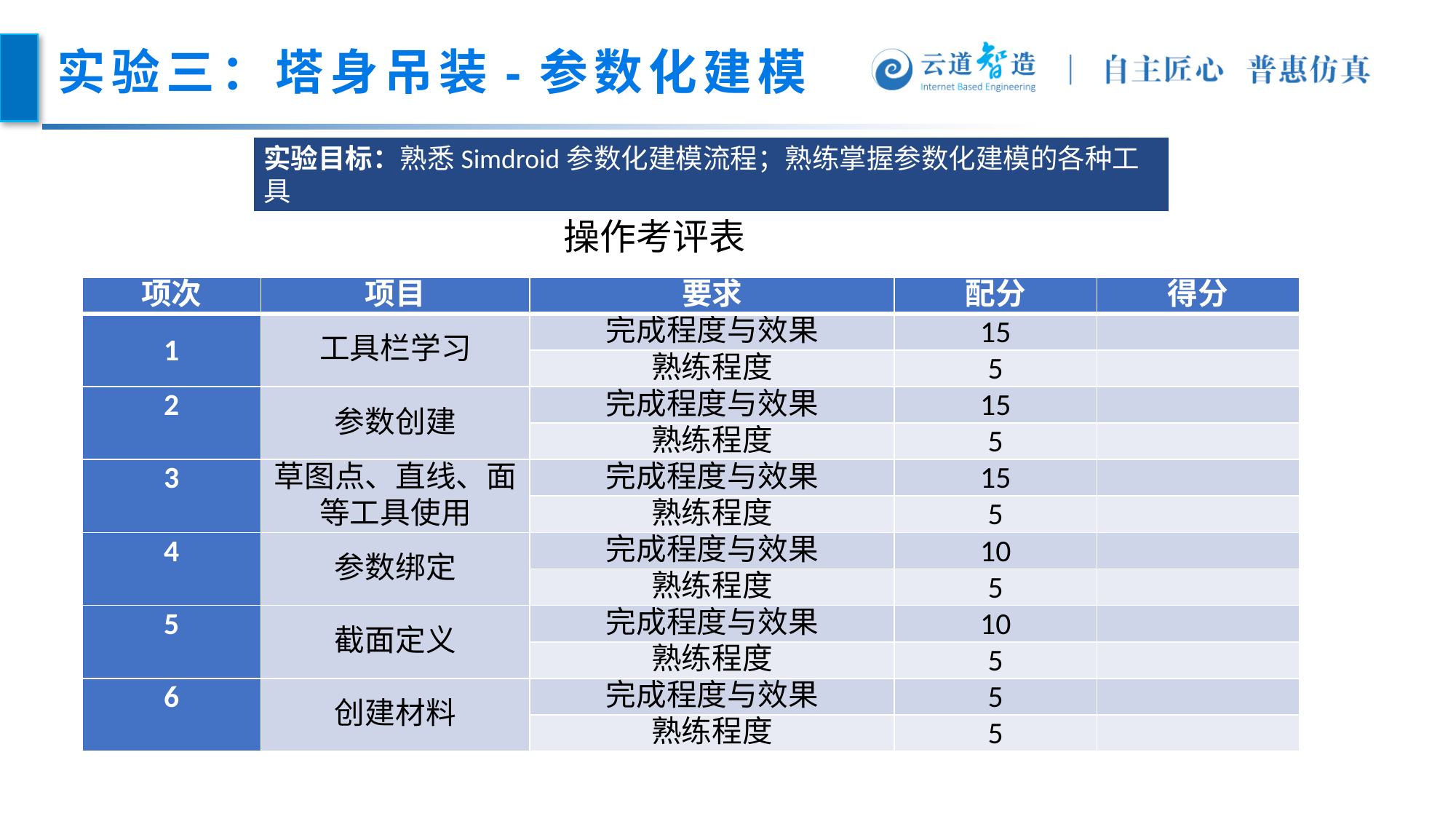

# 实验三：塔身吊装-参数化建模
实验目标：熟悉Simdroid参数化建模流程；熟练掌握参数化建模的各种工具
操作考评表
| 项次 | 项目 | 要求 | 配分 | 得分 |
| --- | --- | --- | --- | --- |
| 1 | 工具栏学习 | 完成程度与效果 | 15 |  |
|  |  | 熟练程度 | 5 |  |
| 2 | 参数创建 | 完成程度与效果 | 15 |  |
|  |  | 熟练程度 | 5 |  |
| 3 | 草图点、直线、面等工具使用 | 完成程度与效果 | 15 |  |
|  |  | 熟练程度 | 5 |  |
| 4 | 参数绑定 | 完成程度与效果 | 10 |  |
|  |  | 熟练程度 | 5 |  |
| 5 | 截面定义 | 完成程度与效果 | 10 |  |
|  |  | 熟练程度 | 5 |  |
| 6 | 创建材料 | 完成程度与效果 | 5 |  |
|  |  | 熟练程度 | 5 |  |